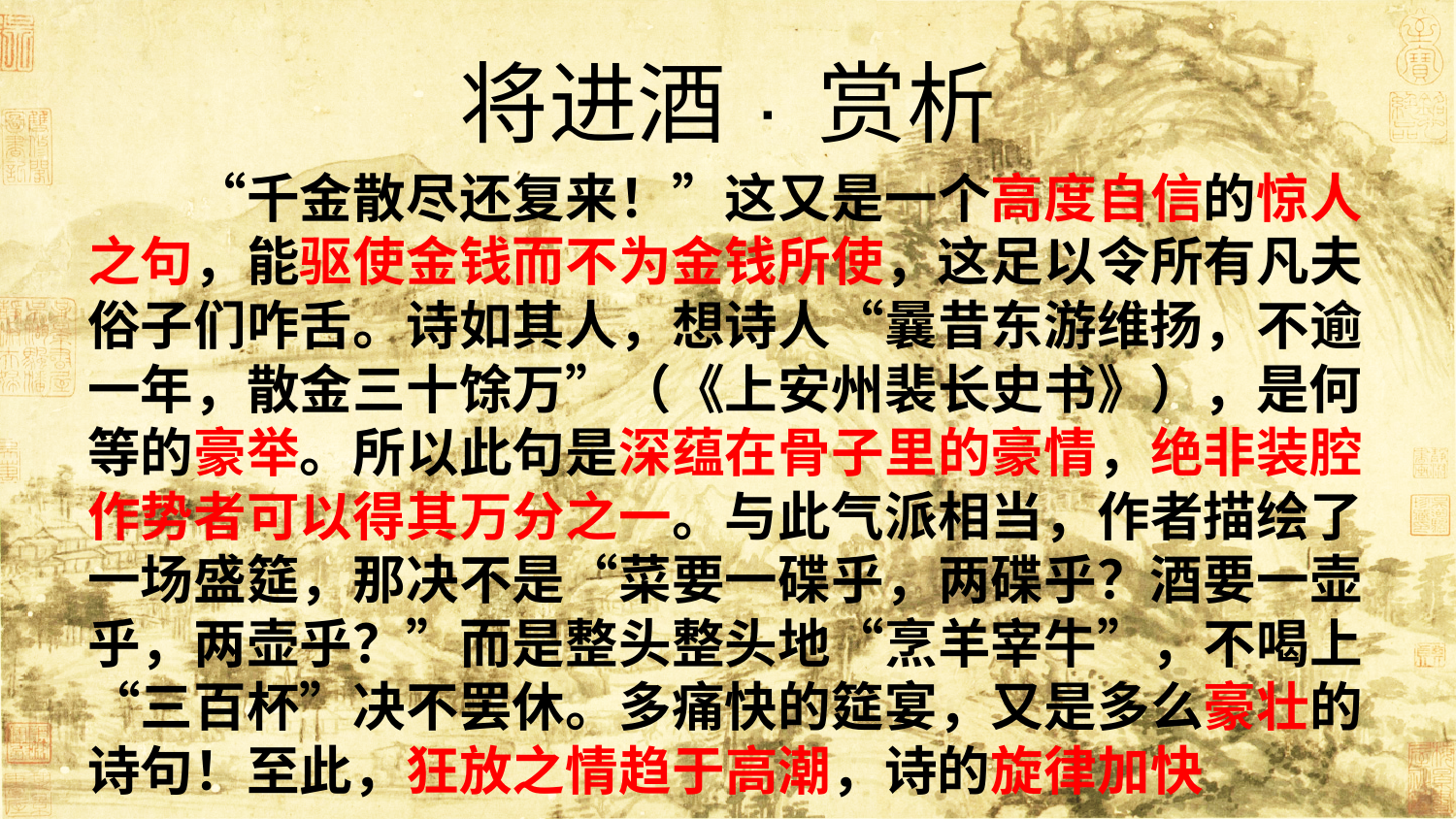

# 将进酒·赏析
　　“千金散尽还复来！”这又是一个高度自信的惊人之句，能驱使金钱而不为金钱所使，这足以令所有凡夫俗子们咋舌。诗如其人，想诗人“曩昔东游维扬，不逾一年，散金三十馀万”（《上安州裴长史书》），是何等的豪举。所以此句是深蕴在骨子里的豪情，绝非装腔作势者可以得其万分之一。与此气派相当，作者描绘了一场盛筵，那决不是“菜要一碟乎，两碟乎？酒要一壶乎，两壶乎？”而是整头整头地“烹羊宰牛”，不喝上“三百杯”决不罢休。多痛快的筵宴，又是多么豪壮的诗句！至此，狂放之情趋于高潮，诗的旋律加快